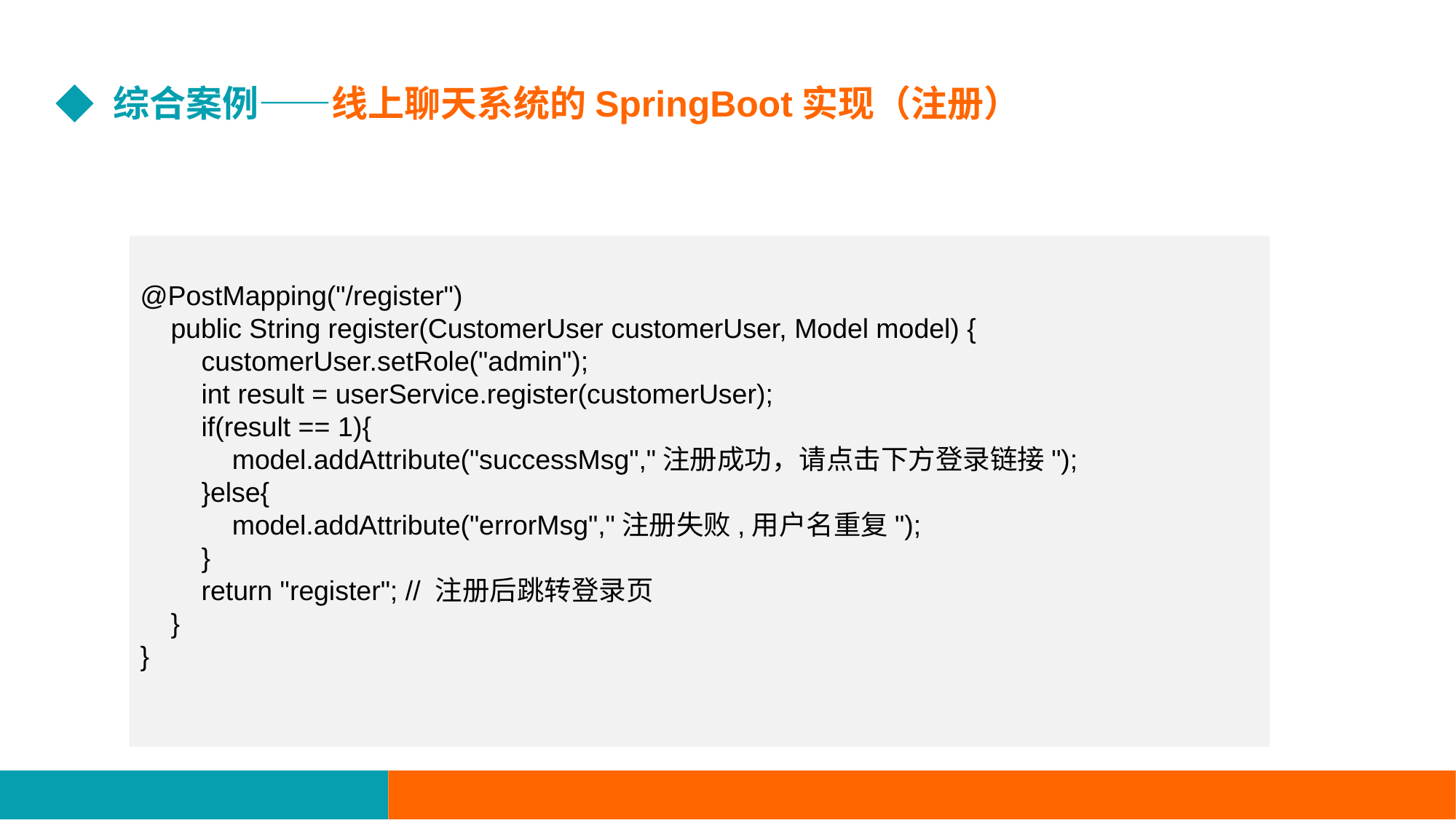

综合案例——线上聊天系统的SpringBoot实现（注册）
@PostMapping("/register")
    public String register(CustomerUser customerUser, Model model) {
        customerUser.setRole("admin");
        int result = userService.register(customerUser);
        if(result == 1){
            model.addAttribute("successMsg","注册成功，请点击下方登录链接");
        }else{
            model.addAttribute("errorMsg","注册失败,用户名重复");
        }
        return "register"; // 注册后跳转登录页
    }
}